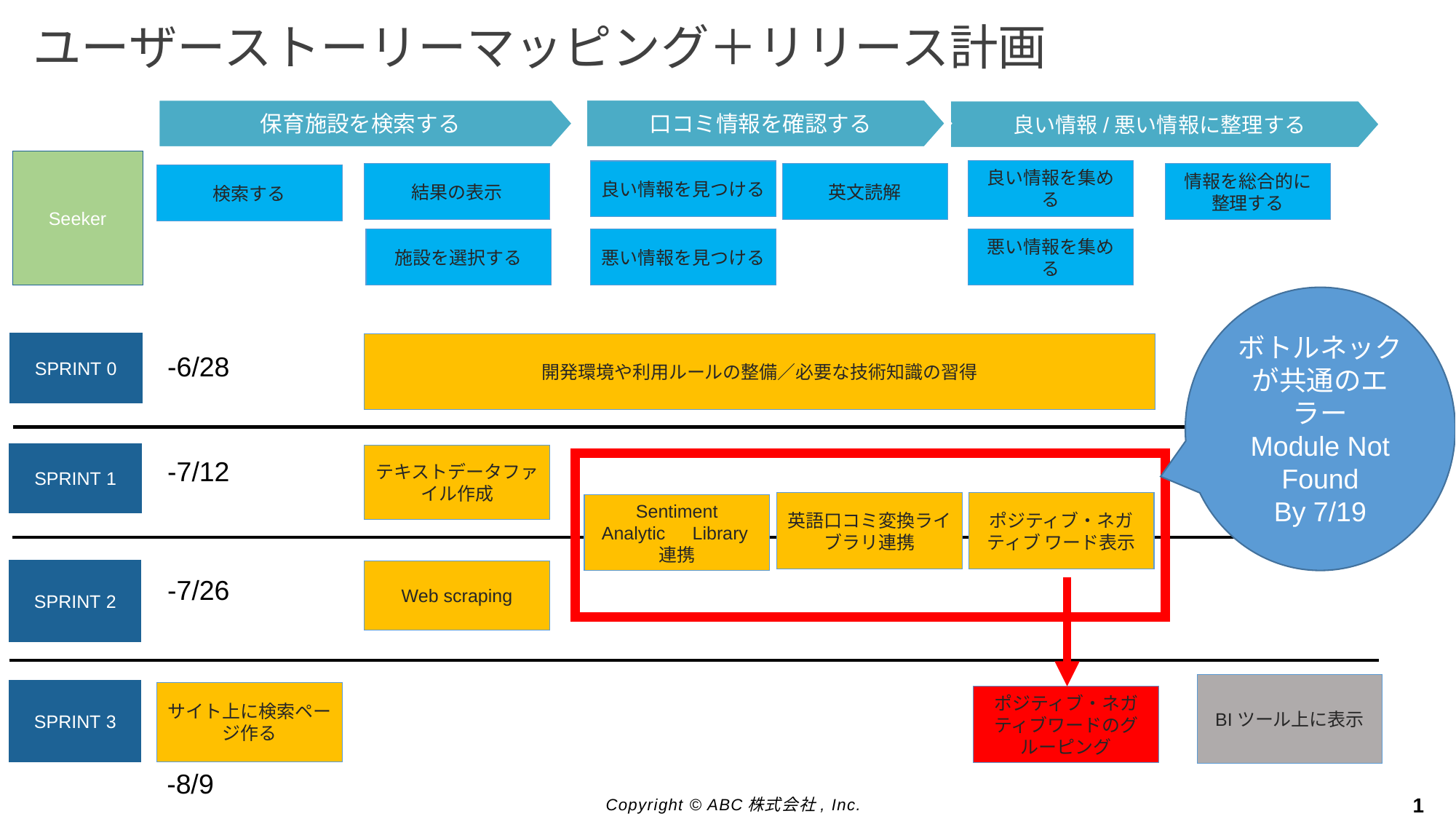

# ユーザーストーリーマッピング＋リリース計画
口コミ情報を確認する
保育施設を検索する
良い情報/悪い情報に整理する
Seeker
良い情報を集める
良い情報を見つける
結果の表示
情報を総合的に整理する
英文読解
検索する
施設を選択する
悪い情報を見つける
悪い情報を集める
ボトルネックが共通のエラー
Module Not Found
By 7/19
SPRINT 0
開発環境や利用ルールの整備／必要な技術知識の習得
-6/28
SPRINT 1
テキストデータファイル作成
-7/12

英語口コミ変換ライブラリ連携
ポジティブ・ネガティブ ワード表示
Sentiment Analytic　Library連携
SPRINT 2
Web scraping
-7/26
BIツール上に表示
SPRINT 3
サイト上に検索ページ作る
ポジティブ・ネガティブワードのグルーピング
-8/9